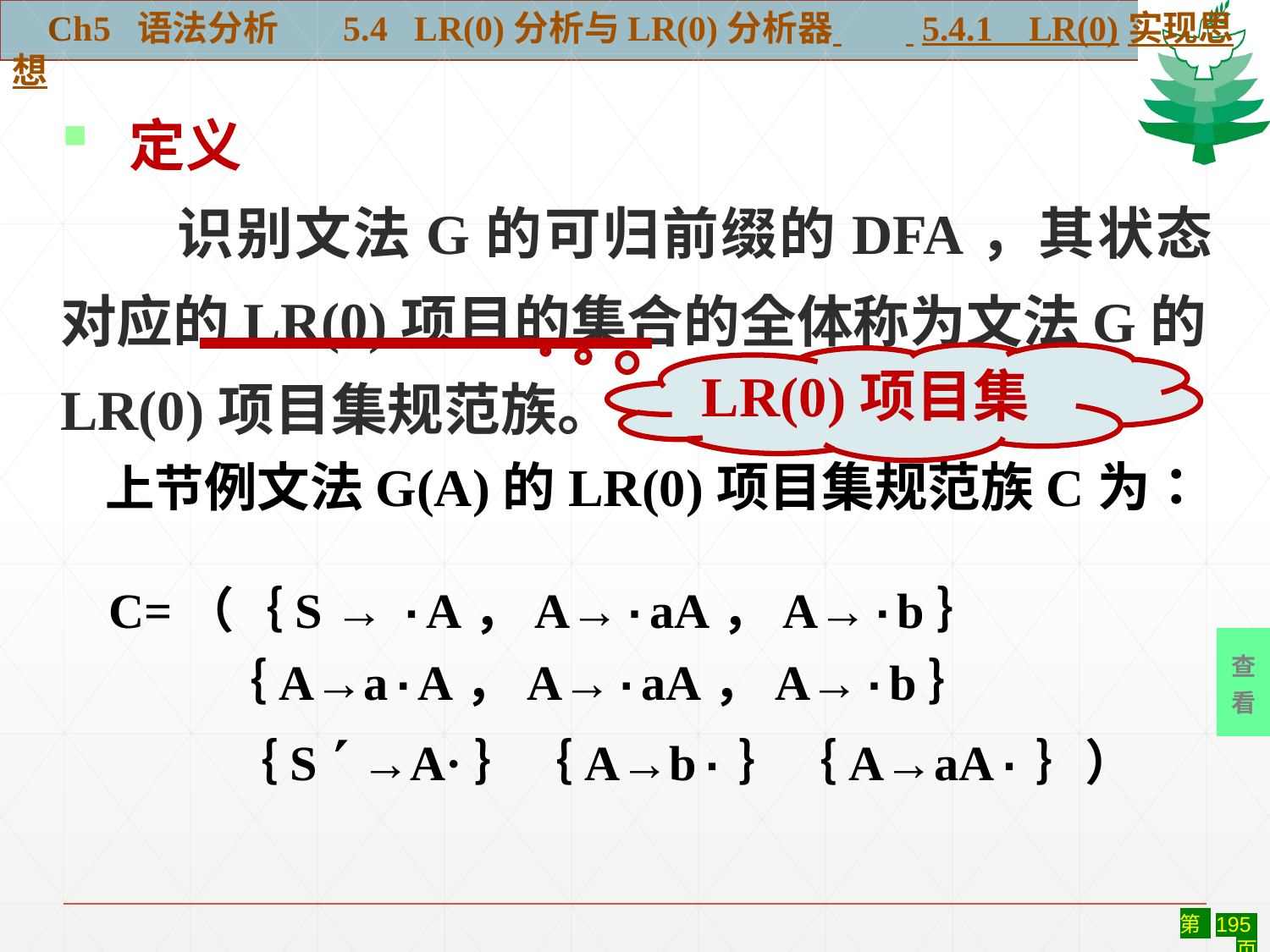

Ch5  语法分析       5.4   LR(0)分析与LR(0)分析器          5.4.1    LR(0)实现思想
  定义
　　识别文法G的可归前缀的DFA，其状态对应的LR(0)项目的集合的全体称为文法G的LR(0)项目集规范族。
LR(0)项目集
   上节例文法G(A)的LR(0)项目集规范族C为：

    C=（｛S → ·A，A→·aA，A→·b｝
             ｛A→a·A，A→·aA，A→·b｝
              ｛S ′ →A·｝｛A→b·｝｛A→aA·｝）
查
看